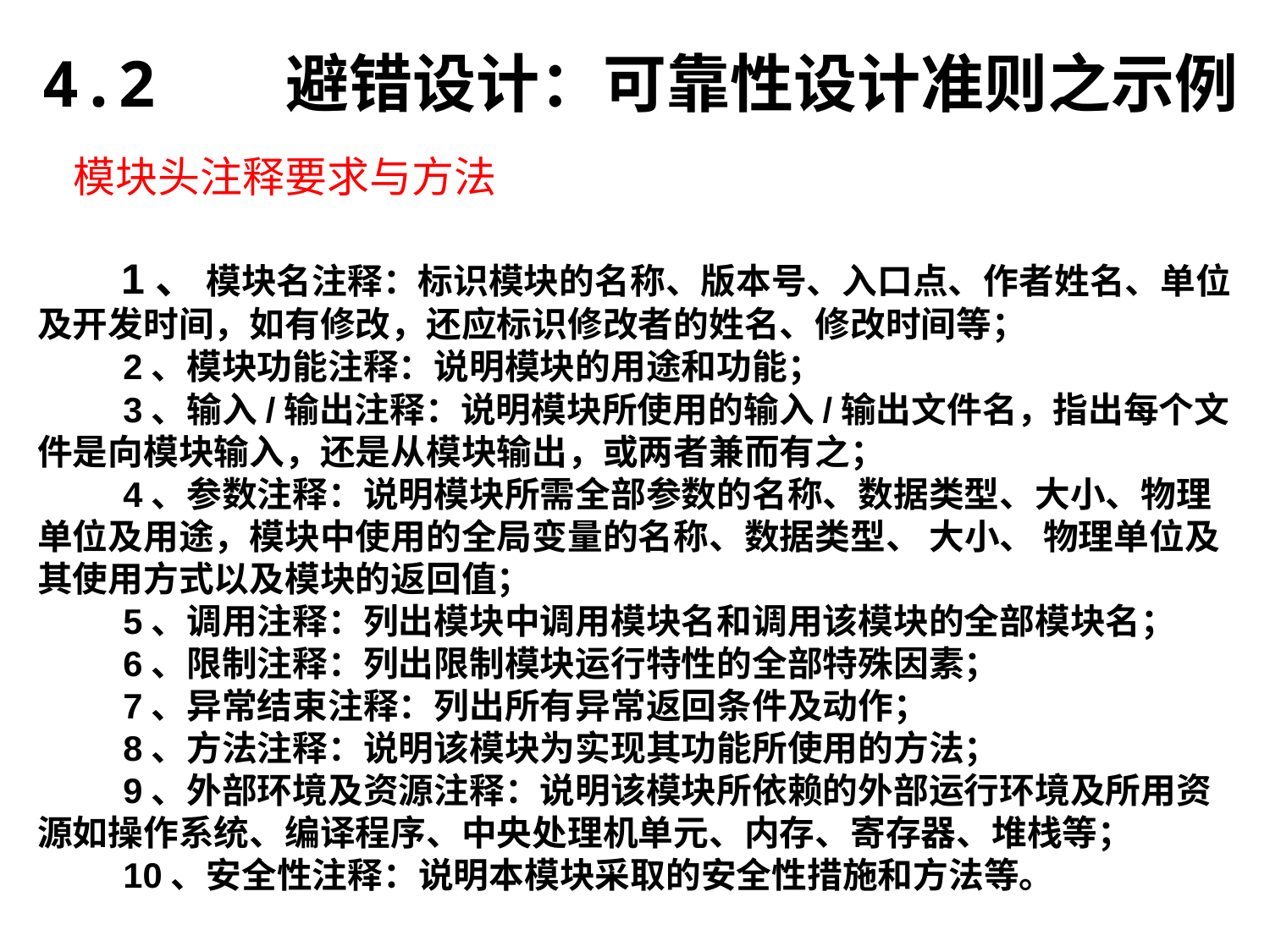

4.2   避错设计：可靠性设计准则之示例
模块头注释要求与方法

    1、 模块名注释：标识模块的名称、版本号、入口点、作者姓名、单位及开发时间，如有修改，还应标识修改者的姓名、修改时间等；
     2、模块功能注释：说明模块的用途和功能；
     3、输入/输出注释：说明模块所使用的输入/输出文件名，指出每个文件是向模块输入，还是从模块输出，或两者兼而有之；
     4、参数注释：说明模块所需全部参数的名称、数据类型、大小、物理单位及用途，模块中使用的全局变量的名称、数据类型、 大小、 物理单位及其使用方式以及模块的返回值；
     5、调用注释：列出模块中调用模块名和调用该模块的全部模块名；
     6、限制注释：列出限制模块运行特性的全部特殊因素；
     7、异常结束注释：列出所有异常返回条件及动作；
     8、方法注释：说明该模块为实现其功能所使用的方法；
     9、外部环境及资源注释：说明该模块所依赖的外部运行环境及所用资源如操作系统、编译程序、中央处理机单元、内存、寄存器、堆栈等；
     10、安全性注释：说明本模块采取的安全性措施和方法等。